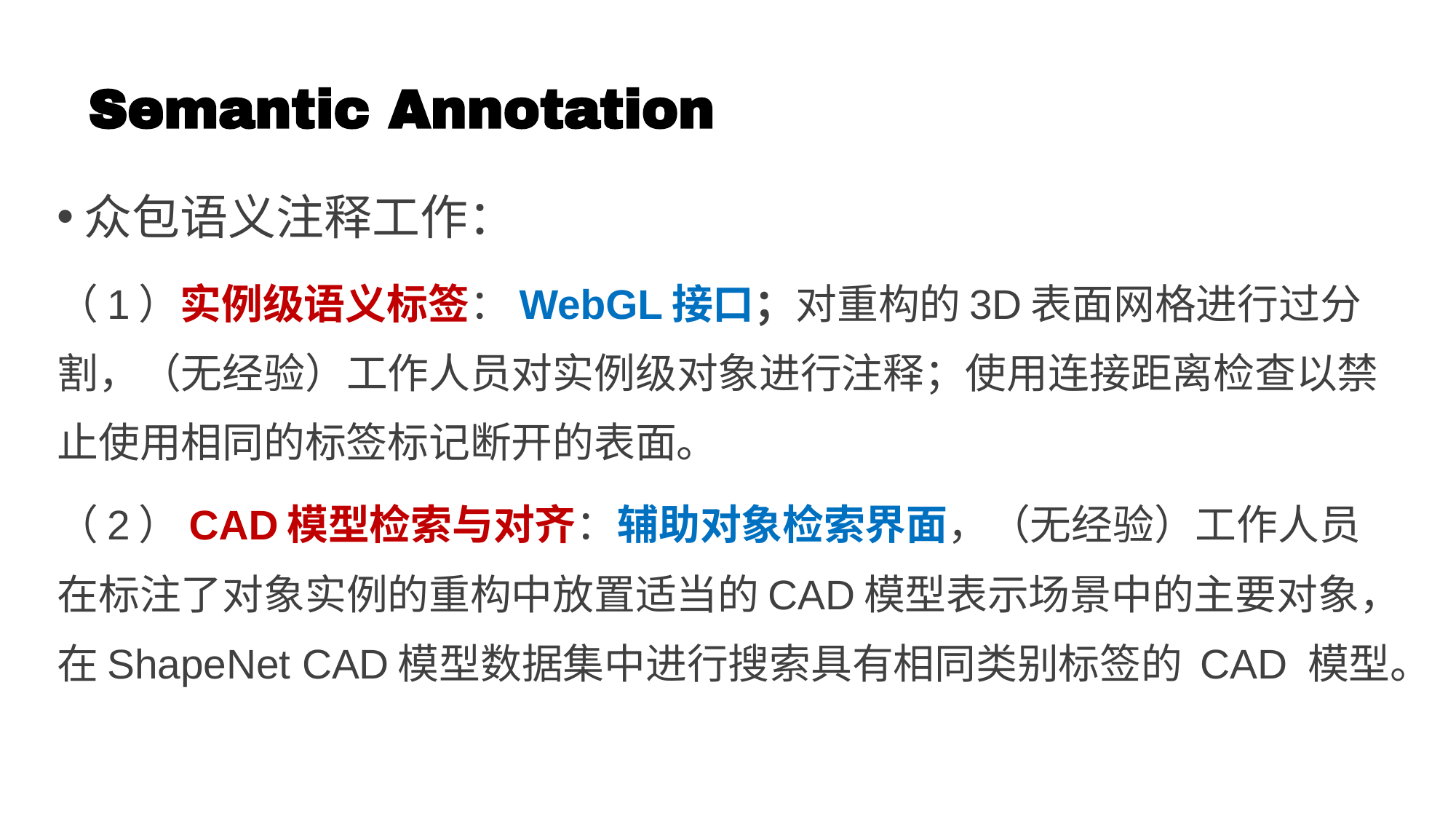

# Semantic Annotation
众包语义注释工作：
（1）实例级语义标签：WebGL接口；对重构的3D表面网格进行过分割，（无经验）工作人员对实例级对象进行注释；使用连接距离检查以禁止使用相同的标签标记断开的表面。
（2）CAD模型检索与对齐：辅助对象检索界面，（无经验）工作人员在标注了对象实例的重构中放置适当的CAD模型表示场景中的主要对象，在ShapeNet CAD模型数据集中进行搜索具有相同类别标签的 CAD 模型。